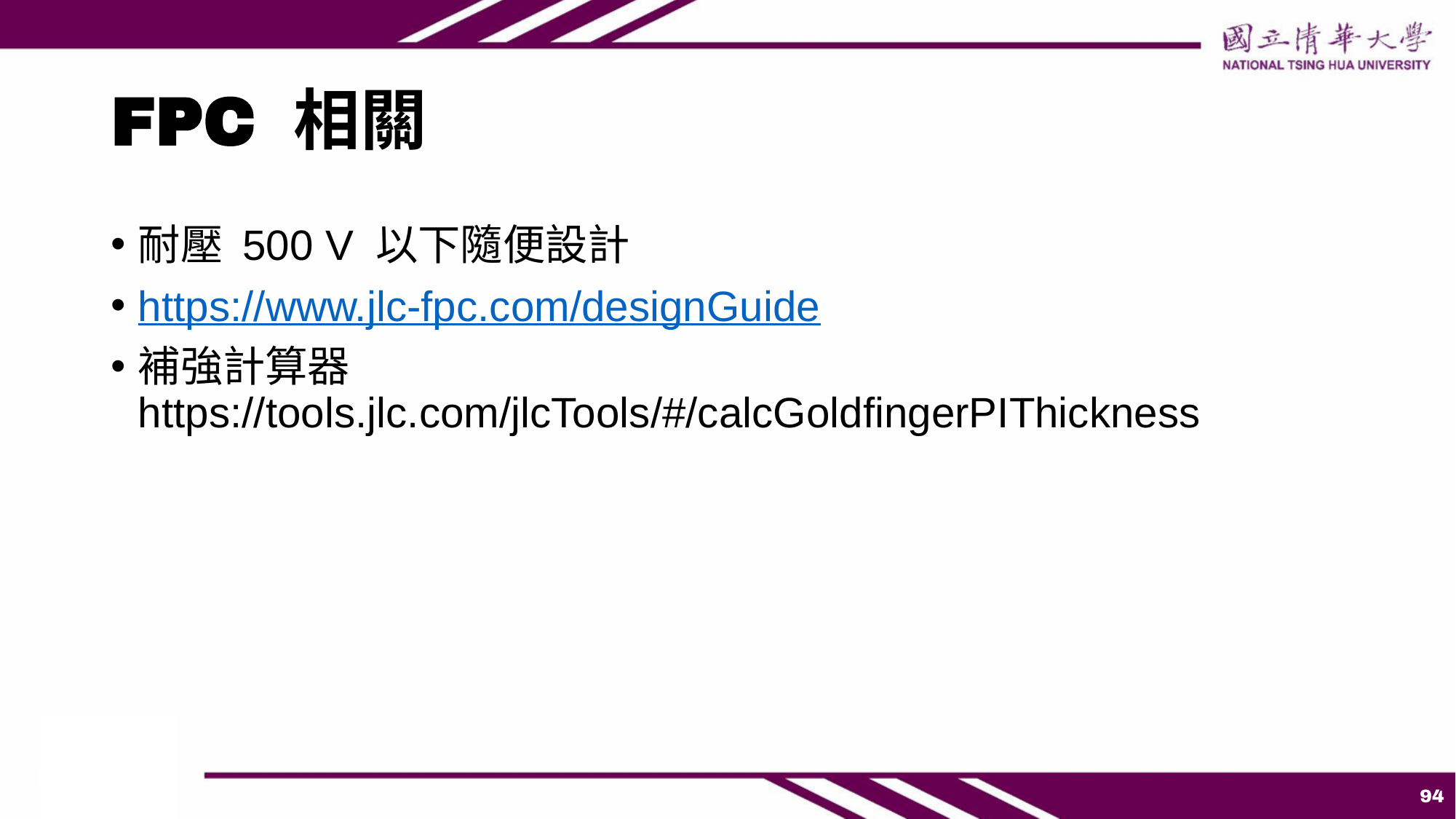

# FPC 相關
耐壓 500 V 以下隨便設計
https://www.jlc-fpc.com/designGuide
補強計算器 https://tools.jlc.com/jlcTools/#/calcGoldfingerPIThickness
94